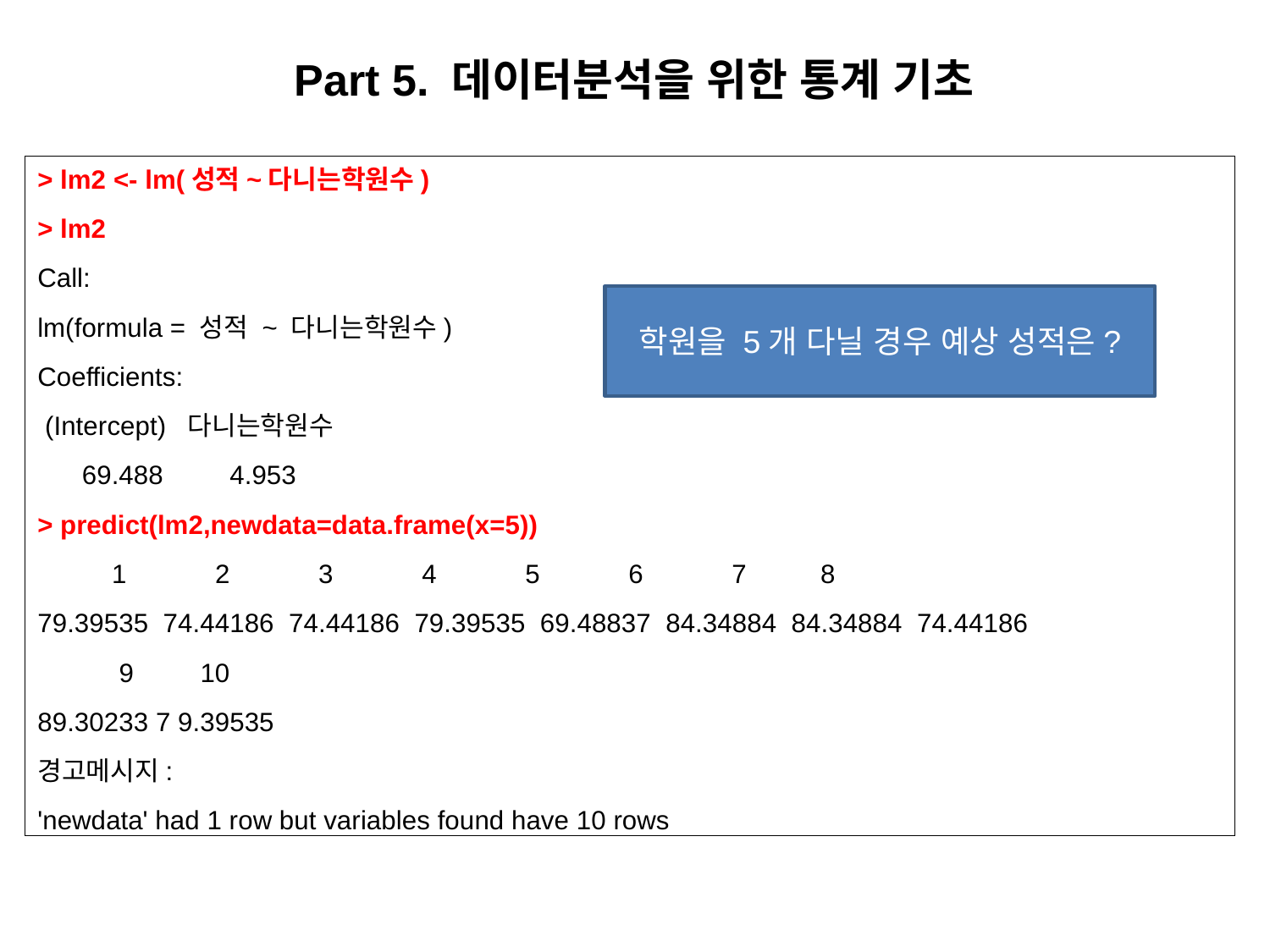

Part 5. 데이터분석을 위한 통계 기초
> lm2 <- lm(성적~다니는학원수)
> lm2
Call:
lm(formula = 성적 ~ 다니는학원수)
Coefficients:
 (Intercept)  다니는학원수
      69.488         4.953
> predict(lm2,newdata=data.frame(x=5))
          1            2            3            4            5            6            7          8
79.39535  74.44186  74.44186  79.39535  69.48837  84.34884  84.34884  74.44186
           9         10
89.30233 7 9.39535
경고메시지:
'newdata' had 1 row but variables found have 10 rows
학원을 5개 다닐 경우 예상 성적은?